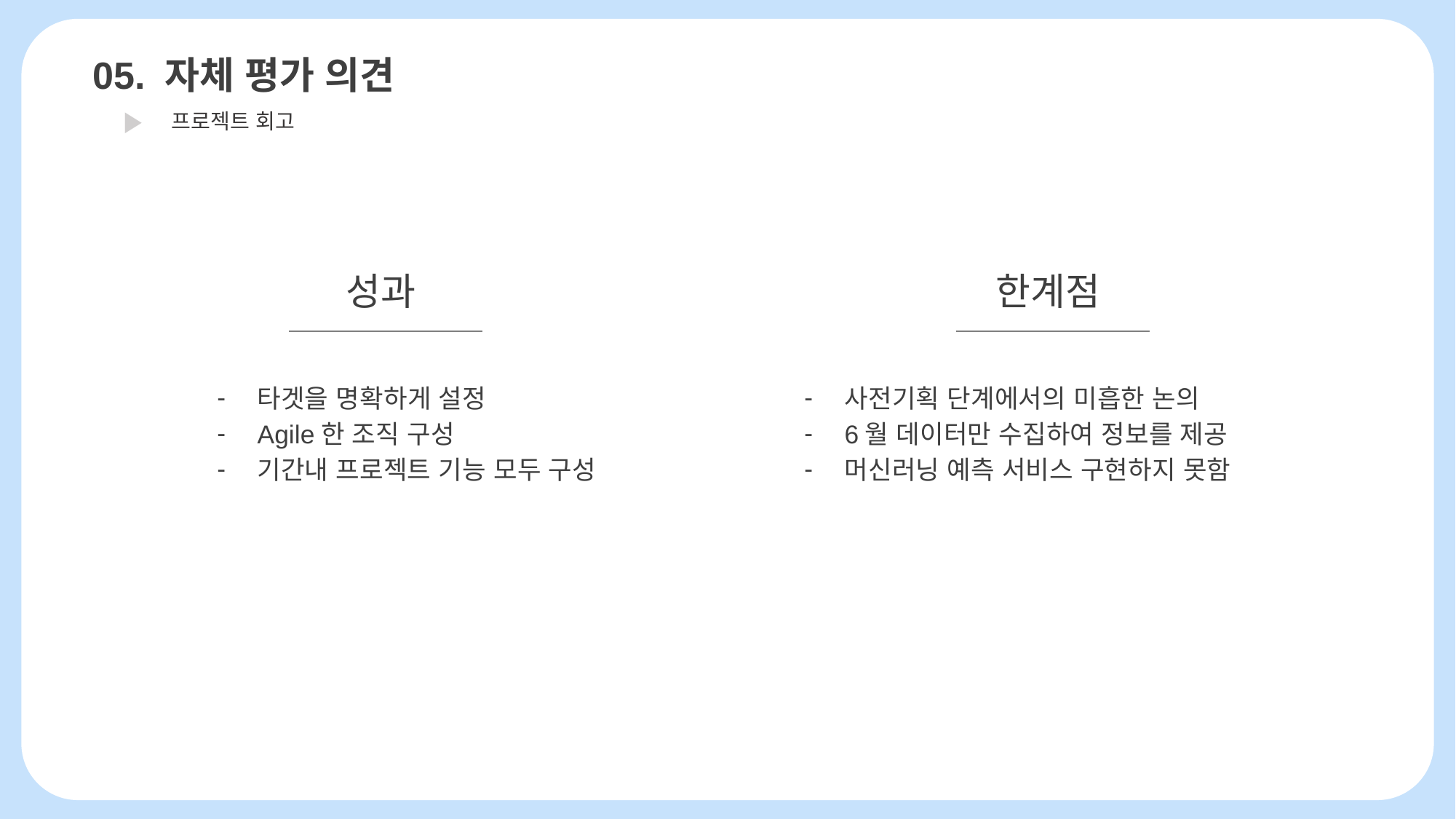

05. 자체 평가 의견
▶
프로젝트 회고
성과
한계점
타겟을 명확하게 설정
Agile한 조직 구성
기간내 프로젝트 기능 모두 구성
사전기획 단계에서의 미흡한 논의
6월 데이터만 수집하여 정보를 제공
머신러닝 예측 서비스 구현하지 못함